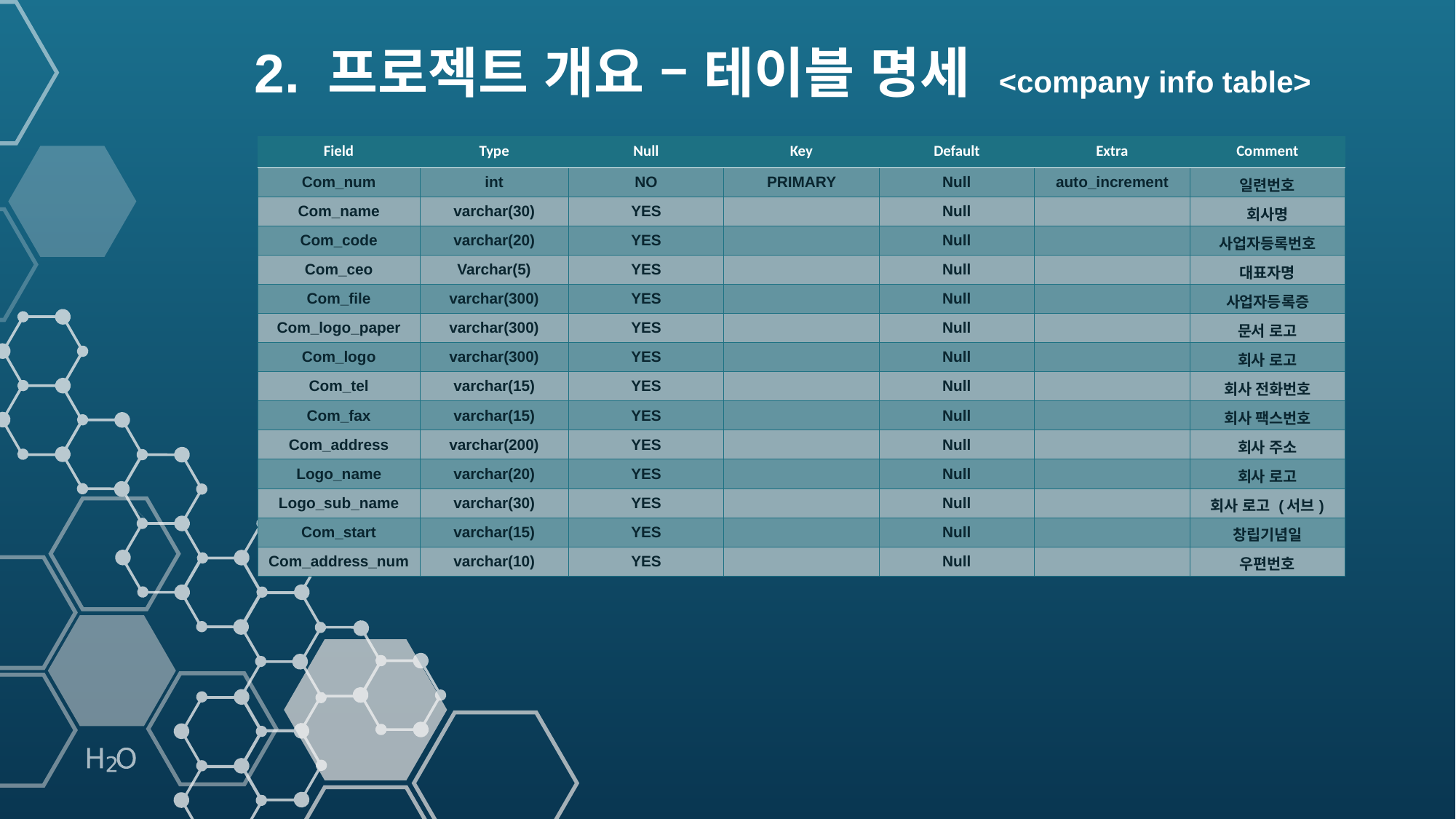

2. 프로젝트 개요 – 테이블 명세 <company info table>
| Field | Type | Null | Key | Default | Extra | Comment |
| --- | --- | --- | --- | --- | --- | --- |
| Com\_num | int | NO | PRIMARY | Null | auto\_increment | 일련번호 |
| Com\_name | varchar(30) | YES |  | Null |  | 회사명 |
| Com\_code | varchar(20) | YES |  | Null |  | 사업자등록번호 |
| Com\_ceo | Varchar(5) | YES |  | Null |  | 대표자명 |
| Com\_file | varchar(300) | YES |  | Null |  | 사업자등록증 |
| Com\_logo\_paper | varchar(300) | YES |  | Null |  | 문서 로고 |
| Com\_logo | varchar(300) | YES |  | Null |  | 회사 로고 |
| Com\_tel | varchar(15) | YES |  | Null |  | 회사 전화번호 |
| Com\_fax | varchar(15) | YES |  | Null |  | 회사 팩스번호 |
| Com\_address | varchar(200) | YES |  | Null |  | 회사 주소 |
| Logo\_name | varchar(20) | YES |  | Null |  | 회사 로고 |
| Logo\_sub\_name | varchar(30) | YES |  | Null |  | 회사 로고 (서브) |
| Com\_start | varchar(15) | YES |  | Null |  | 창립기념일 |
| Com\_address\_num | varchar(10) | YES |  | Null |  | 우편번호 |